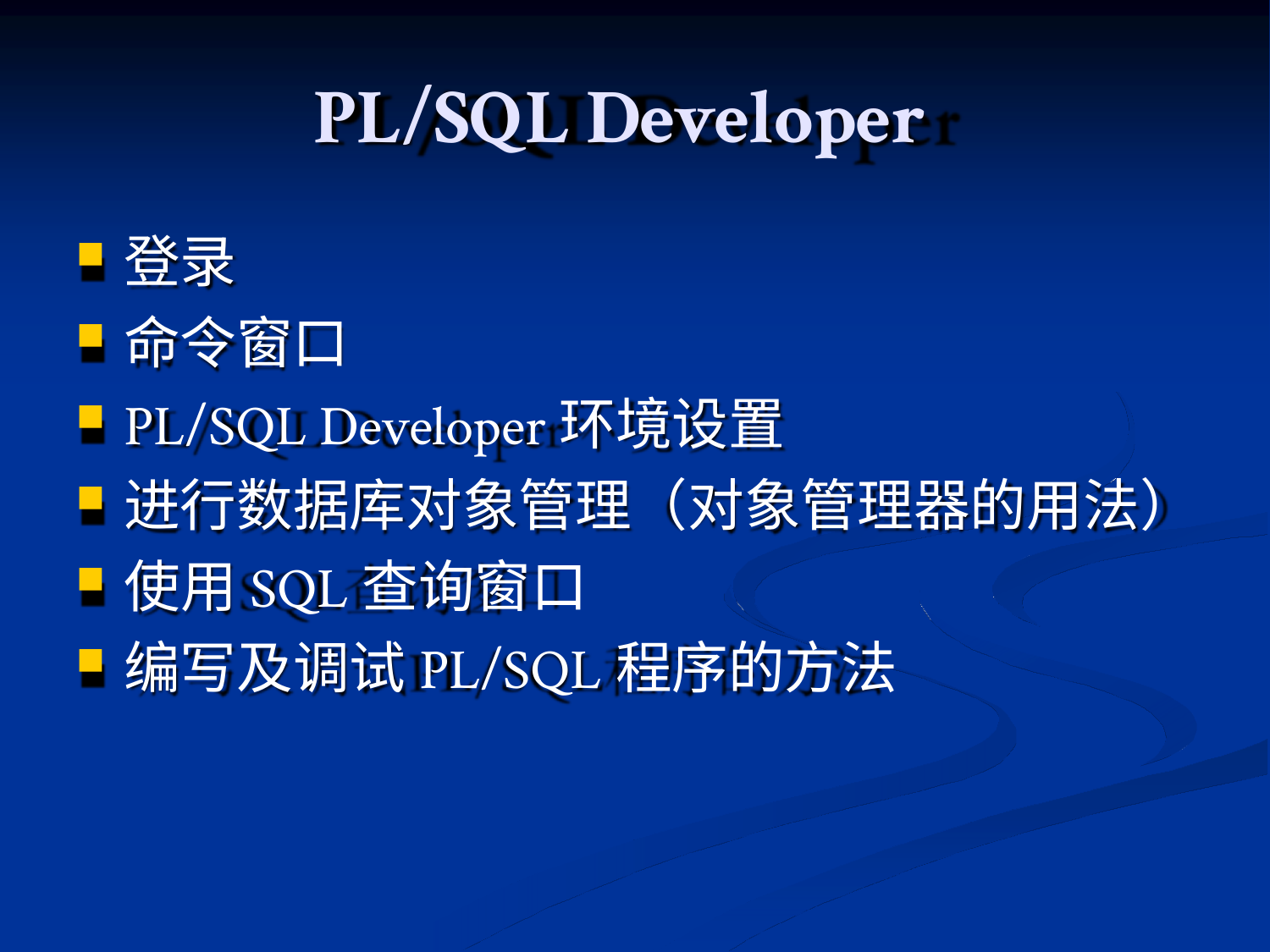

# PL/SQL Developer

登录
命令窗口
PL/SQL Developer环境设置
进行数据库对象管理（对象管理器的用法）
使用SQL查询窗口
编写及调试PL/SQL程序的方法